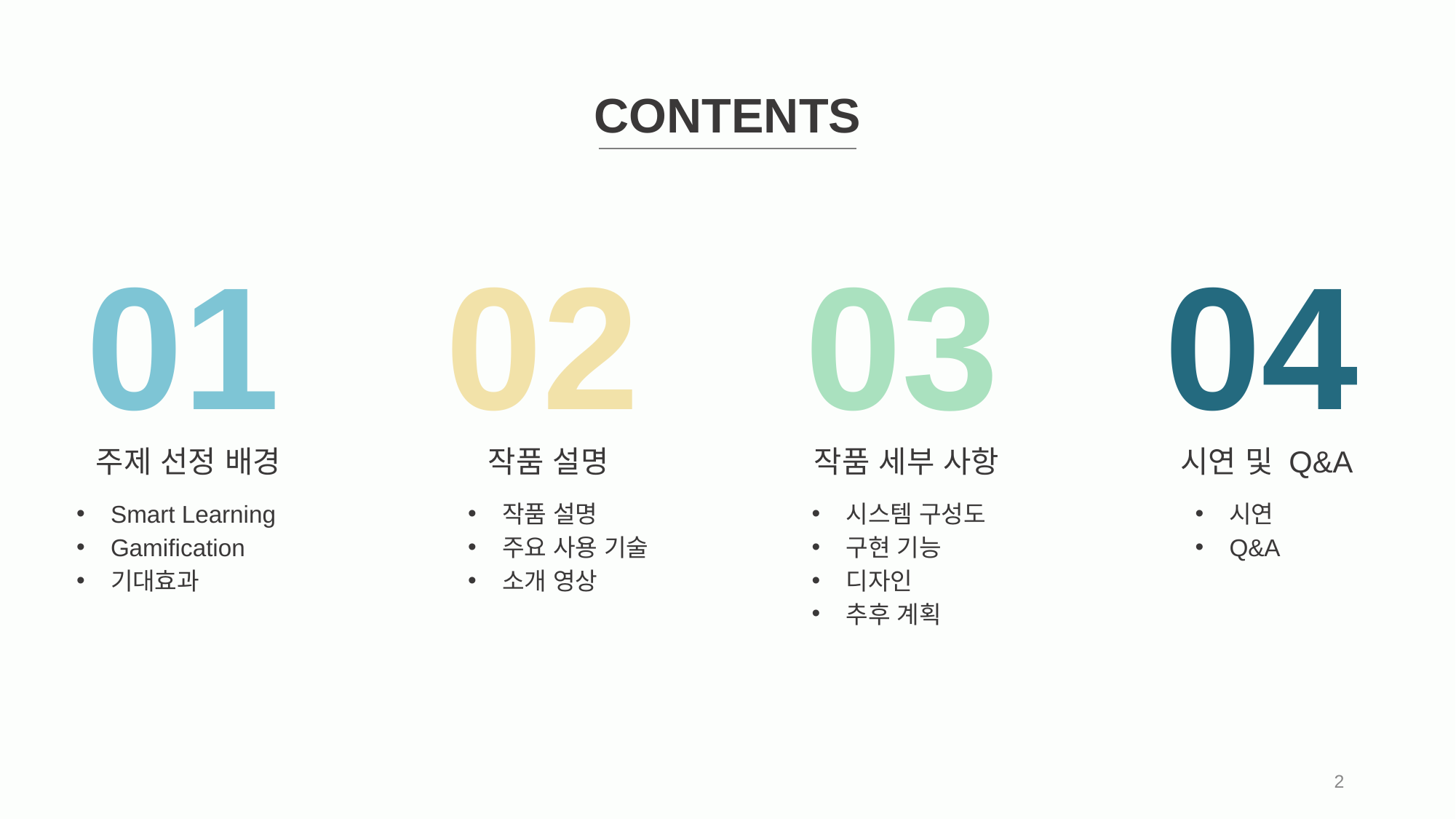

CONTENTS
01
02
03
04
주제 선정 배경
작품 설명
작품 세부 사항
시연 및 Q&A
시스템 구성도
구현 기능
디자인
추후 계획
Smart Learning
Gamification
기대효과
작품 설명
주요 사용 기술
소개 영상

시연
Q&A
2